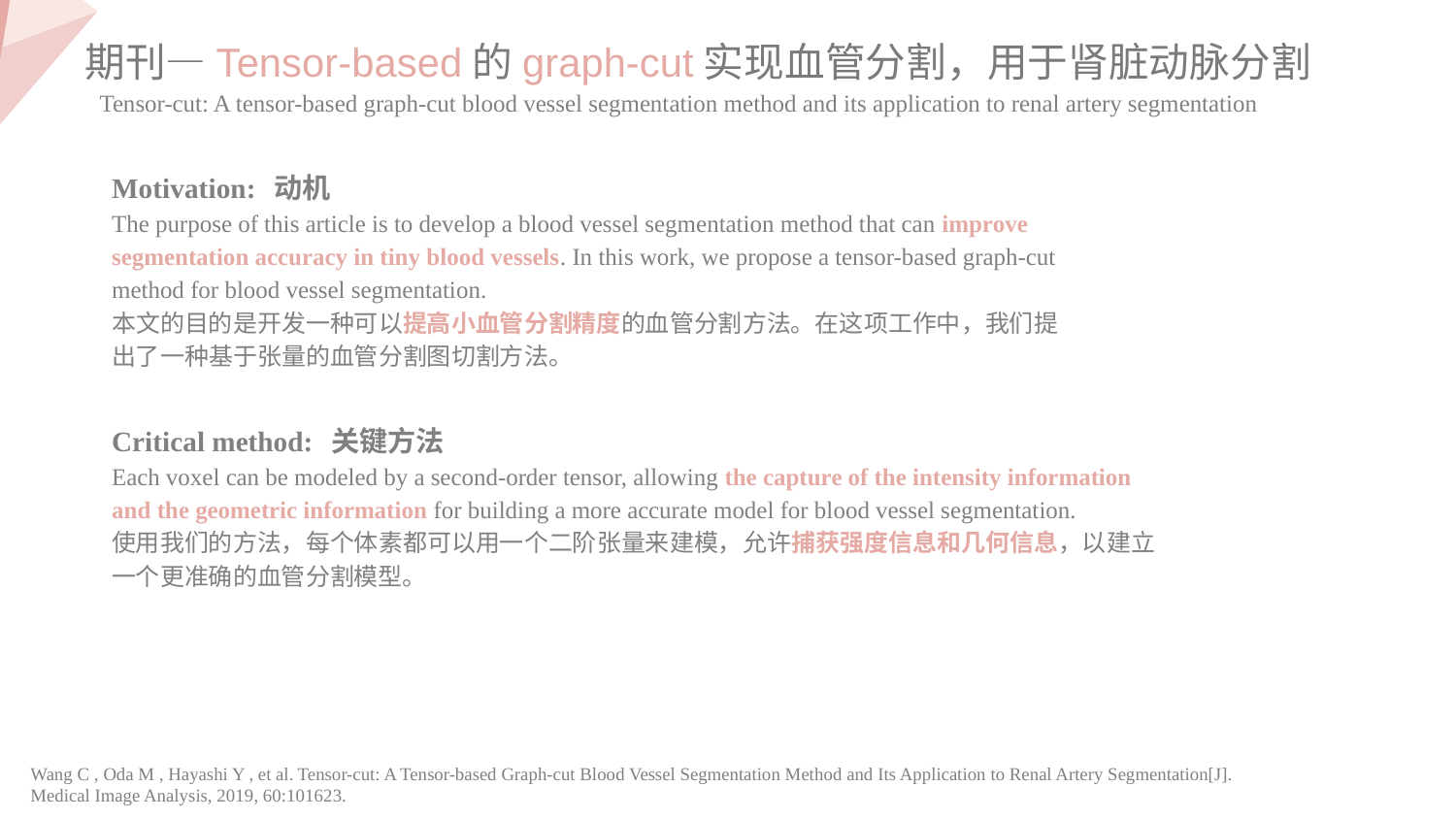

期刊—Tensor-based的graph-cut实现血管分割，用于肾脏动脉分割
Tensor-cut: A tensor-based graph-cut blood vessel segmentation method and its application to renal artery segmentation
Motivation:  动机
The purpose of this article is to develop a blood vessel segmentation method that can improve segmentation accuracy in tiny blood vessels. In this work, we propose a tensor-based graph-cut method for blood vessel segmentation.
本文的目的是开发一种可以提高小血管分割精度的血管分割方法。在这项工作中，我们提出了一种基于张量的血管分割图切割方法。
Critical method:  关键方法
Each voxel can be modeled by a second-order tensor, allowing the capture of the intensity information and the geometric information for building a more accurate model for blood vessel segmentation.
使用我们的方法，每个体素都可以用一个二阶张量来建模，允许捕获强度信息和几何信息，以建立一个更准确的血管分割模型。
Wang C , Oda M , Hayashi Y , et al. Tensor-cut: A Tensor-based Graph-cut Blood Vessel Segmentation Method and Its Application to Renal Artery Segmentation[J]. Medical Image Analysis, 2019, 60:101623.